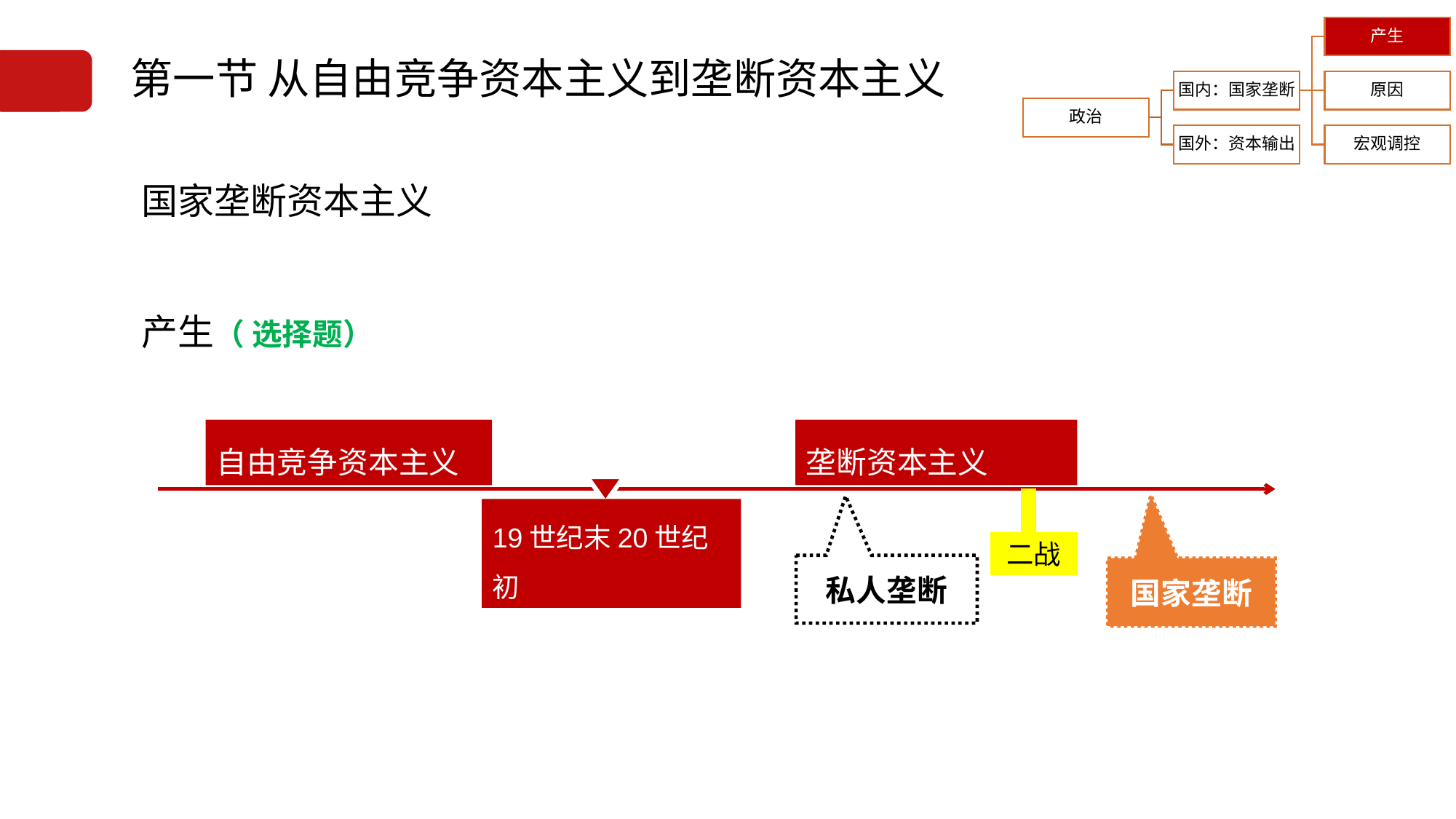

政治
国内：国家垄断
产生
原因
宏观调控
国外：资本输出
# 第一节 从自由竞争资本主义到垄断资本主义
5.1.2.1国家垄断资本主义的产生和发展
国家垄断资本主义

产生（ 选择题）

自由竞争资本主义
垄断资本主义

19世纪末20世纪初

二战
私人垄断
国家垄断
21